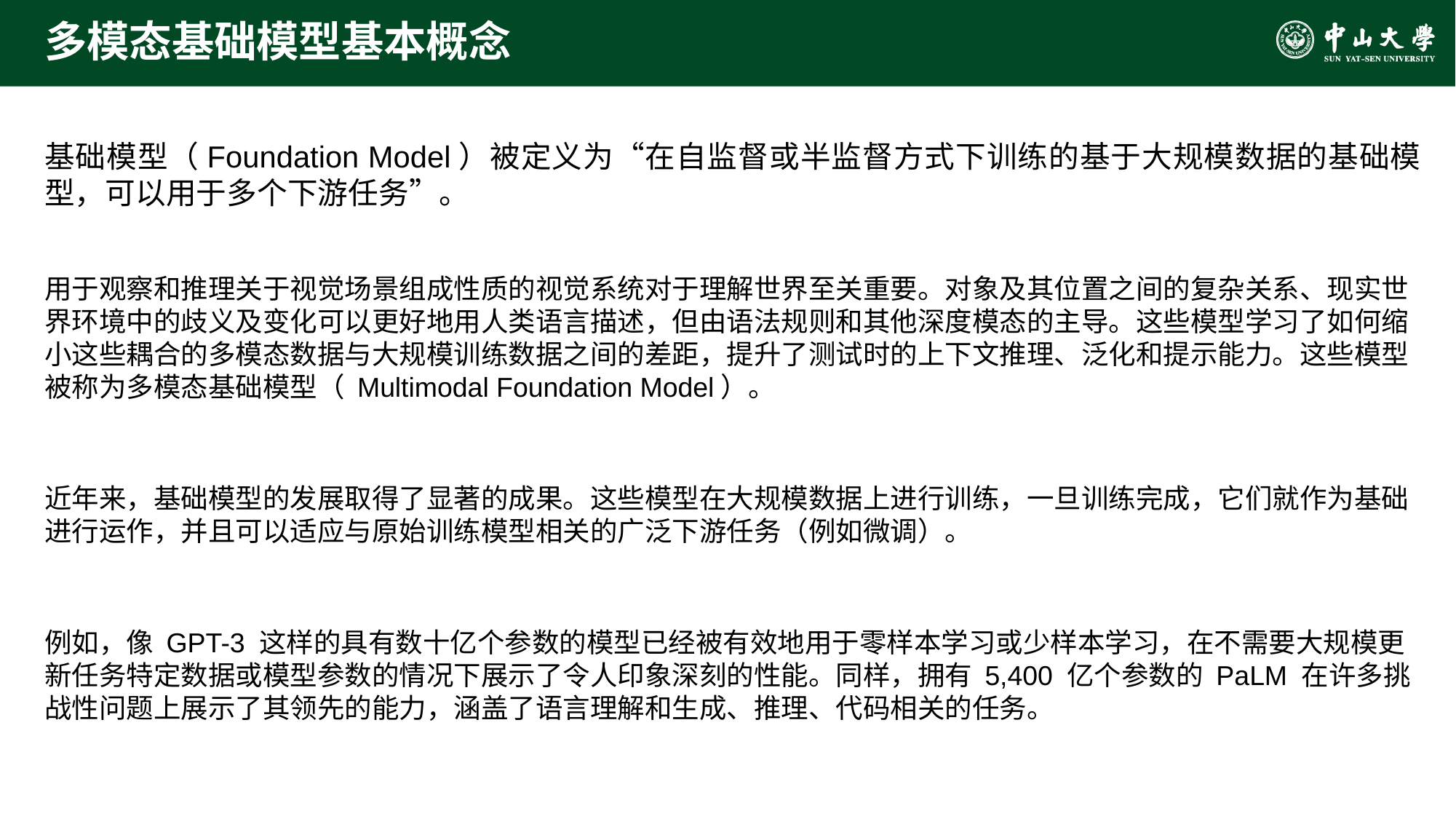

# 多模态基础模型基本概念
基础模型（Foundation Model）被定义为“在自监督或半监督方式下训练的基于大规模数据的基础模型，可以用于多个下游任务”。
用于观察和推理关于视觉场景组成性质的视觉系统对于理解世界至关重要。对象及其位置之间的复杂关系、现实世界环境中的歧义及变化可以更好地用人类语言描述，但由语法规则和其他深度模态的主导。这些模型学习了如何缩小这些耦合的多模态数据与大规模训练数据之间的差距，提升了测试时的上下文推理、泛化和提示能力。这些模型被称为多模态基础模型（ Multimodal Foundation Model）。
近年来，基础模型的发展取得了显著的成果。这些模型在大规模数据上进行训练，一旦训练完成，它们就作为基础进行运作，并且可以适应与原始训练模型相关的广泛下游任务（例如微调）。
例如，像 GPT-3 这样的具有数十亿个参数的模型已经被有效地用于零样本学习或少样本学习，在不需要大规模更新任务特定数据或模型参数的情况下展示了令人印象深刻的性能。同样，拥有 5,400 亿个参数的 PaLM 在许多挑战性问题上展示了其领先的能力，涵盖了语言理解和生成、推理、代码相关的任务。